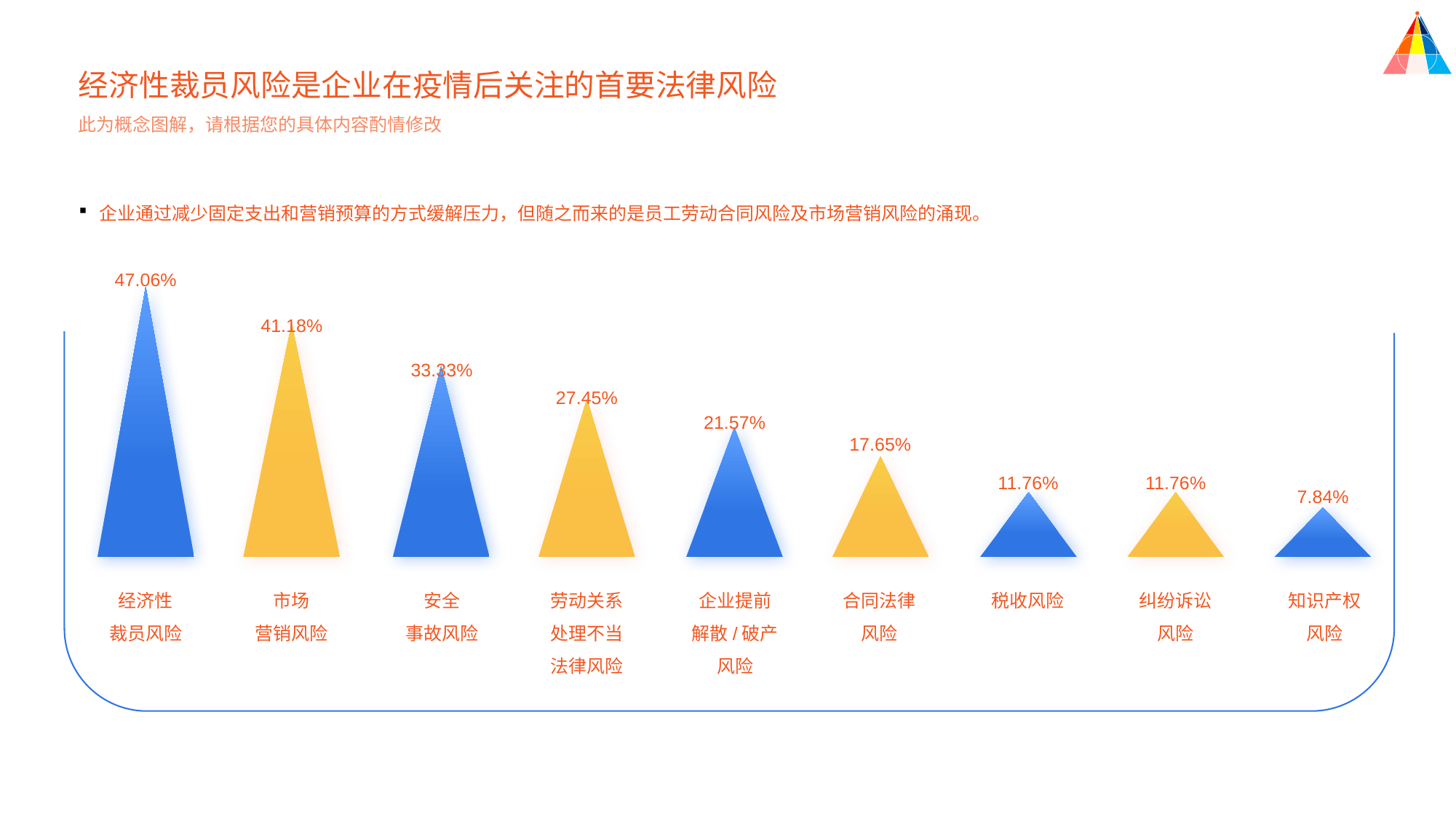

经济性裁员风险是企业在疫情后关注的首要法律风险
此为概念图解，请根据您的具体内容酌情修改
企业通过减少固定支出和营销预算的方式缓解压力，但随之而来的是员工劳动合同风险及市场营销风险的涌现。
47.06%

41.18%

33.33%

27.45%

21.57%

17.65%

11.76%
11.76%
7.84%

经济性
裁员风险
市场
营销风险
安全
事故风险
劳动关系处理不当法律风险
企业提前解散/破产风险
合同法律风险
税收风险
纠纷诉讼风险
知识产权风险